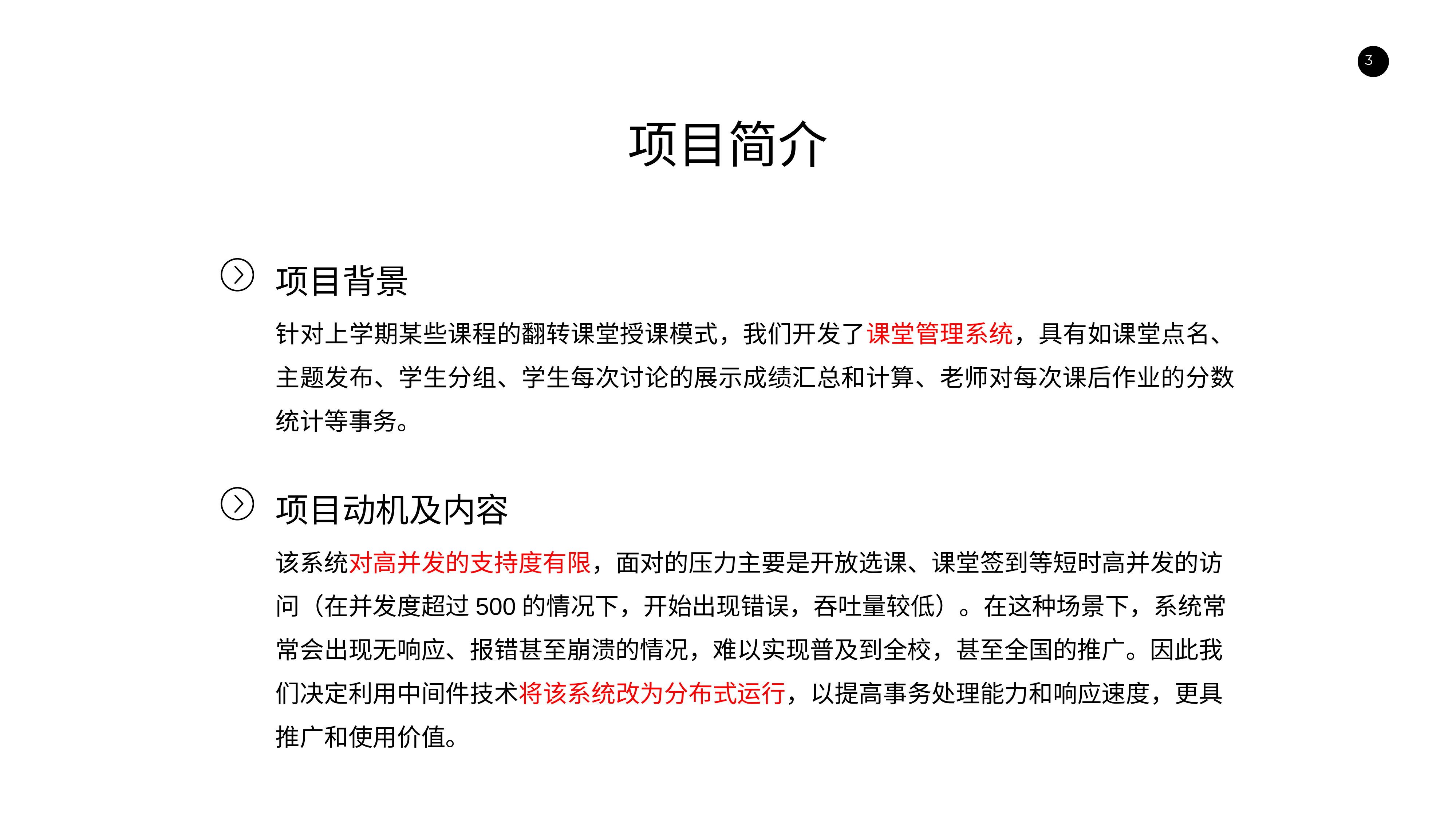

项目简介
项目背景

针对上学期某些课程的翻转课堂授课模式，我们开发了课堂管理系统，具有如课堂点名、主题发布、学生分组、学生每次讨论的展示成绩汇总和计算、老师对每次课后作业的分数统计等事务。
项目动机及内容

该系统对高并发的支持度有限，面对的压力主要是开放选课、课堂签到等短时高并发的访问（在并发度超过500的情况下，开始出现错误，吞吐量较低）。在这种场景下，系统常常会出现无响应、报错甚至崩溃的情况，难以实现普及到全校，甚至全国的推广。因此我们决定利用中间件技术将该系统改为分布式运行，以提高事务处理能力和响应速度，更具推广和使用价值。